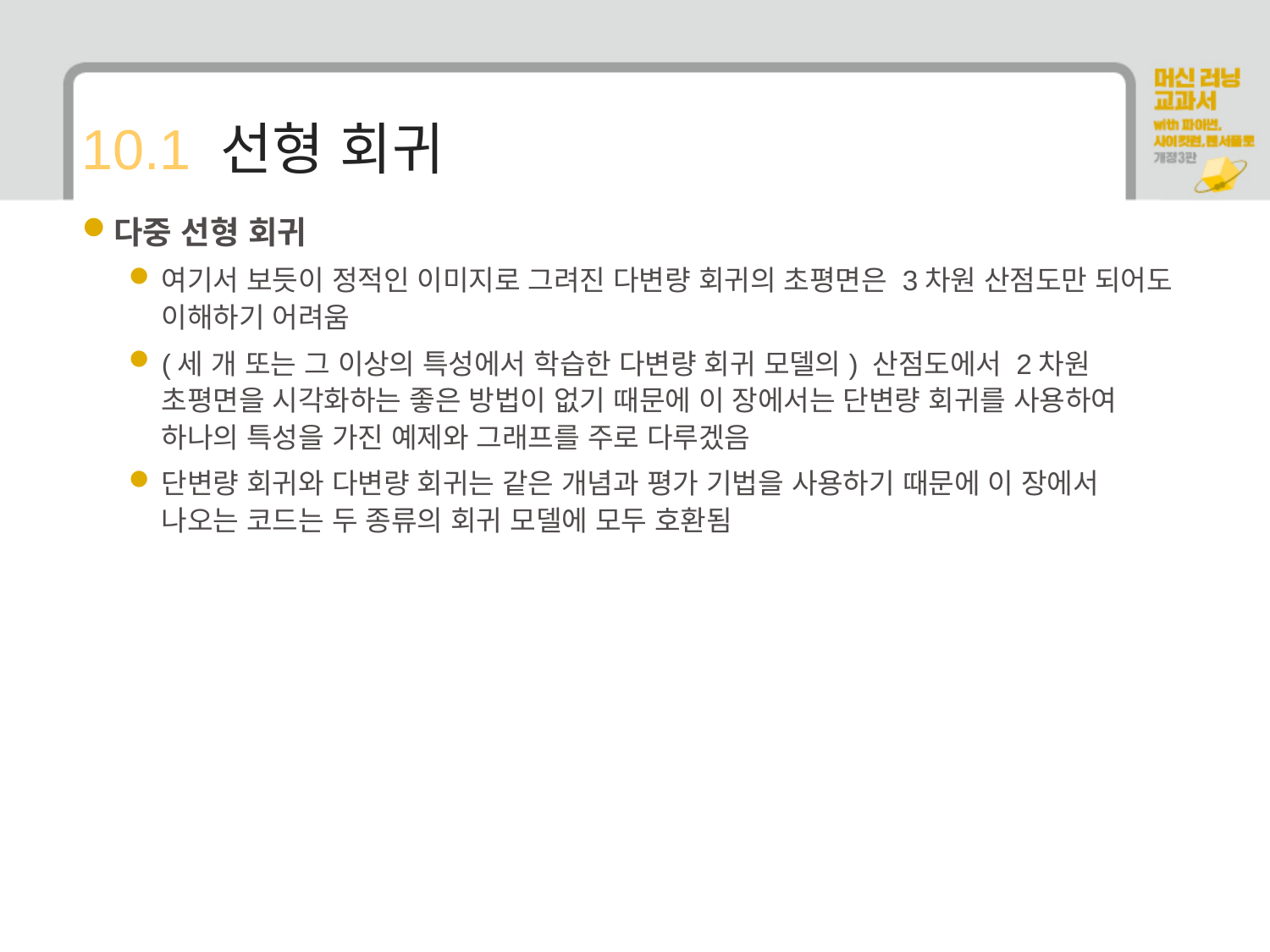

# 10.1 선형 회귀
다중 선형 회귀
여기서 보듯이 정적인 이미지로 그려진 다변량 회귀의 초평면은 3차원 산점도만 되어도 이해하기 어려움
(세 개 또는 그 이상의 특성에서 학습한 다변량 회귀 모델의) 산점도에서 2차원 초평면을 시각화하는 좋은 방법이 없기 때문에 이 장에서는 단변량 회귀를 사용하여 하나의 특성을 가진 예제와 그래프를 주로 다루겠음
단변량 회귀와 다변량 회귀는 같은 개념과 평가 기법을 사용하기 때문에 이 장에서 나오는 코드는 두 종류의 회귀 모델에 모두 호환됨